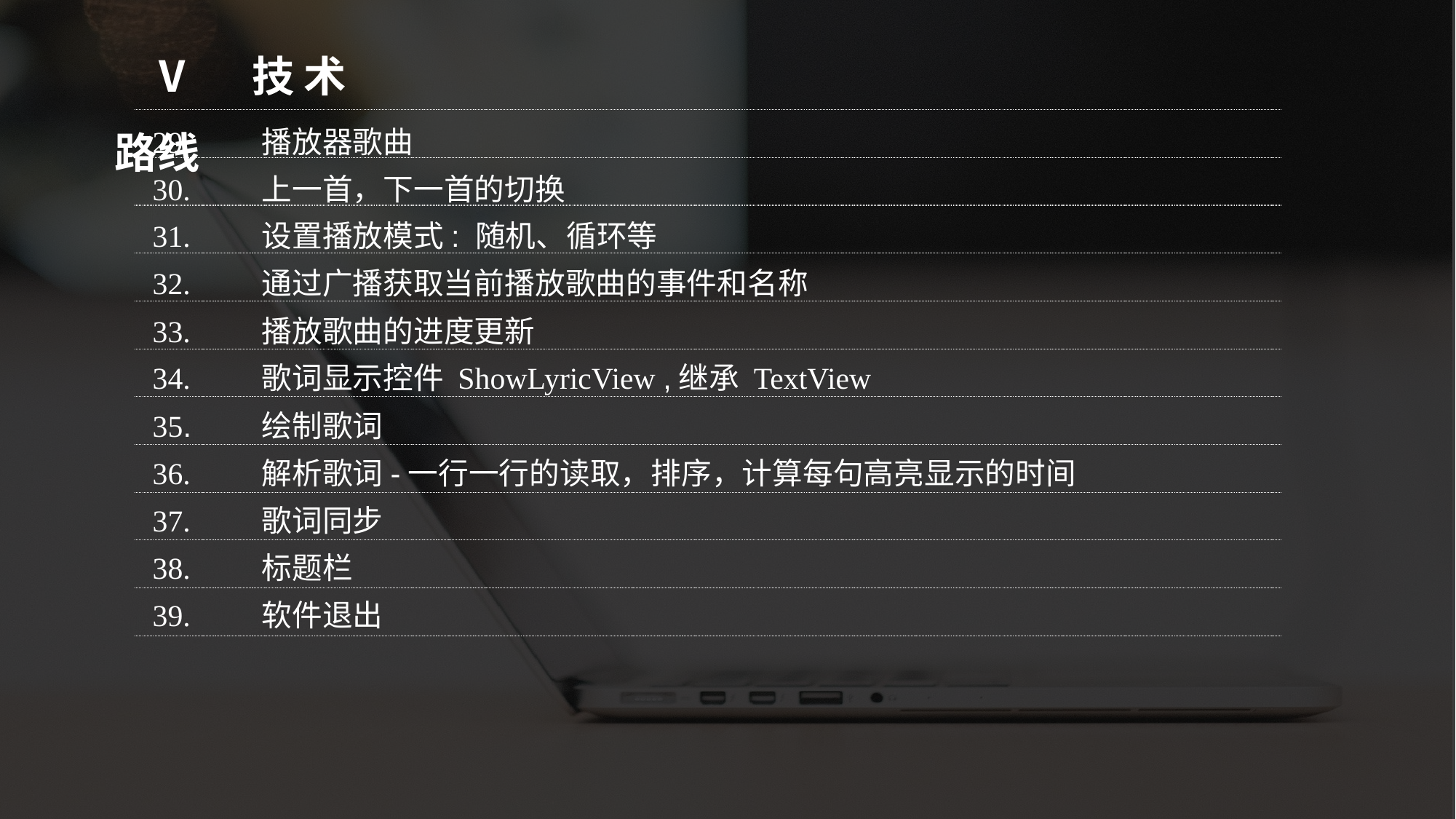

Ⅴ  技术路线
29.	播放器歌曲
30.	上一首，下一首的切换
31.	设置播放模式: 随机、循环等
32.	通过广播获取当前播放歌曲的事件和名称
33.	播放歌曲的进度更新
34.	歌词显示控件 ShowLyricView ,继承 TextView
35.	绘制歌词
36.	解析歌词-一行一行的读取，排序，计算每句高亮显示的时间
37.	歌词同步
38.	标题栏
39.	软件退出